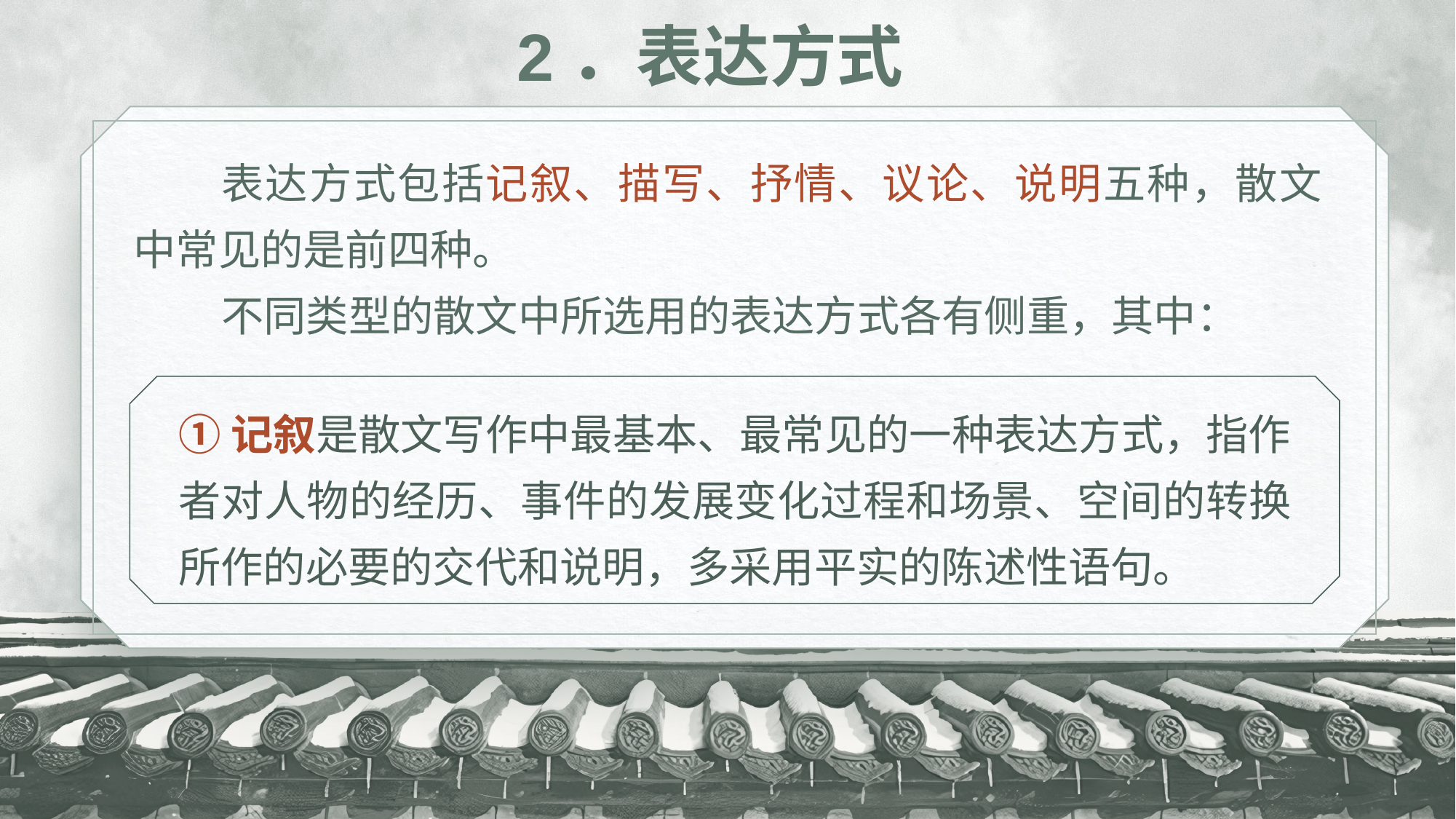

2．表达方式

表达方式包括记叙、描写、抒情、议论、说明五种，散文中常见的是前四种。
不同类型的散文中所选用的表达方式各有侧重，其中：

①记叙是散文写作中最基本、最常见的一种表达方式，指作者对人物的经历、事件的发展变化过程和场景、空间的转换所作的必要的交代和说明，多采用平实的陈述性语句。